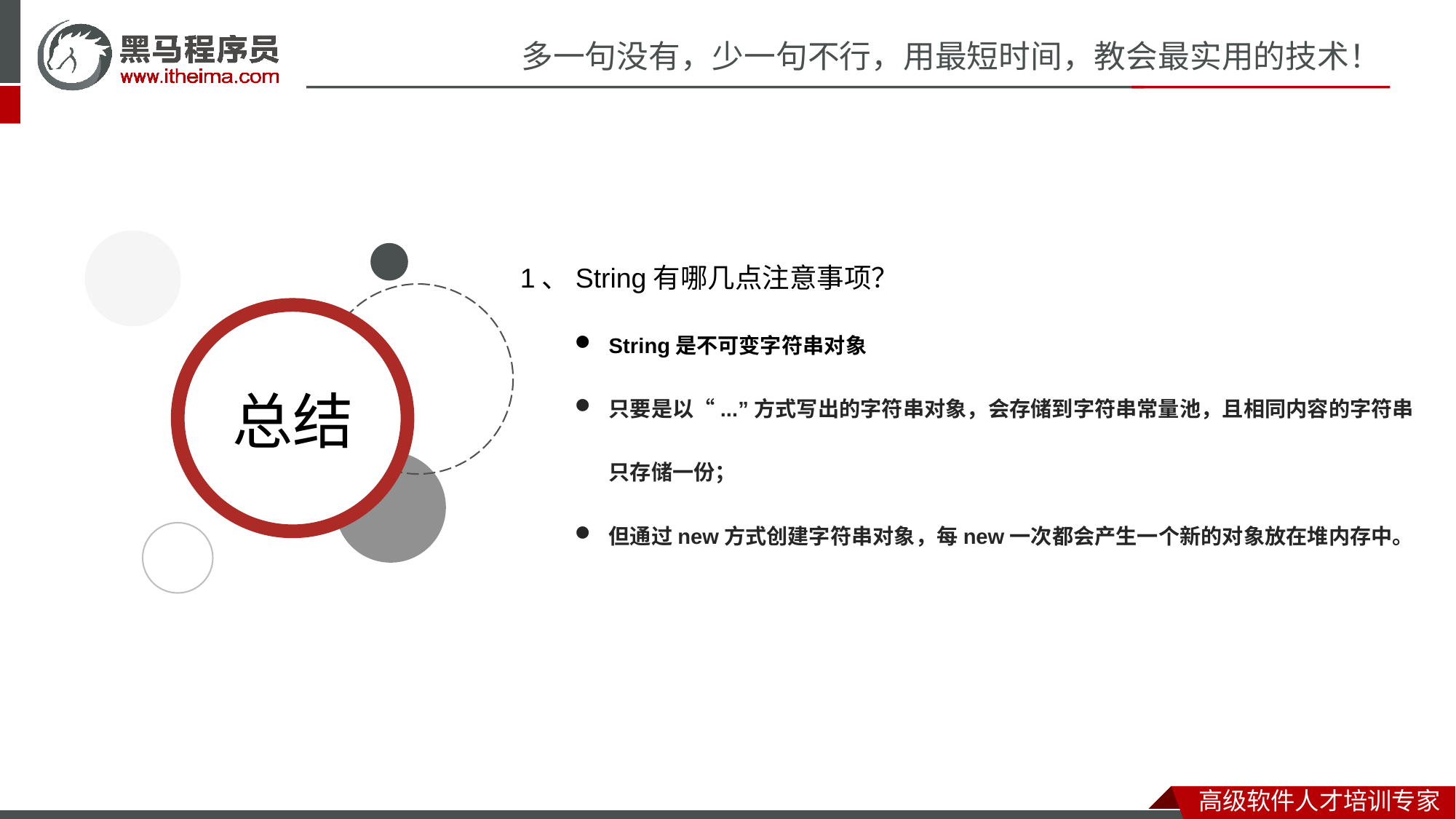

1、String有哪几点注意事项？
String是不可变字符串对象
只要是以“...”方式写出的字符串对象，会存储到字符串常量池，且相同内容的字符串只存储一份；
但通过new方式创建字符串对象，每new一次都会产生一个新的对象放在堆内存中。